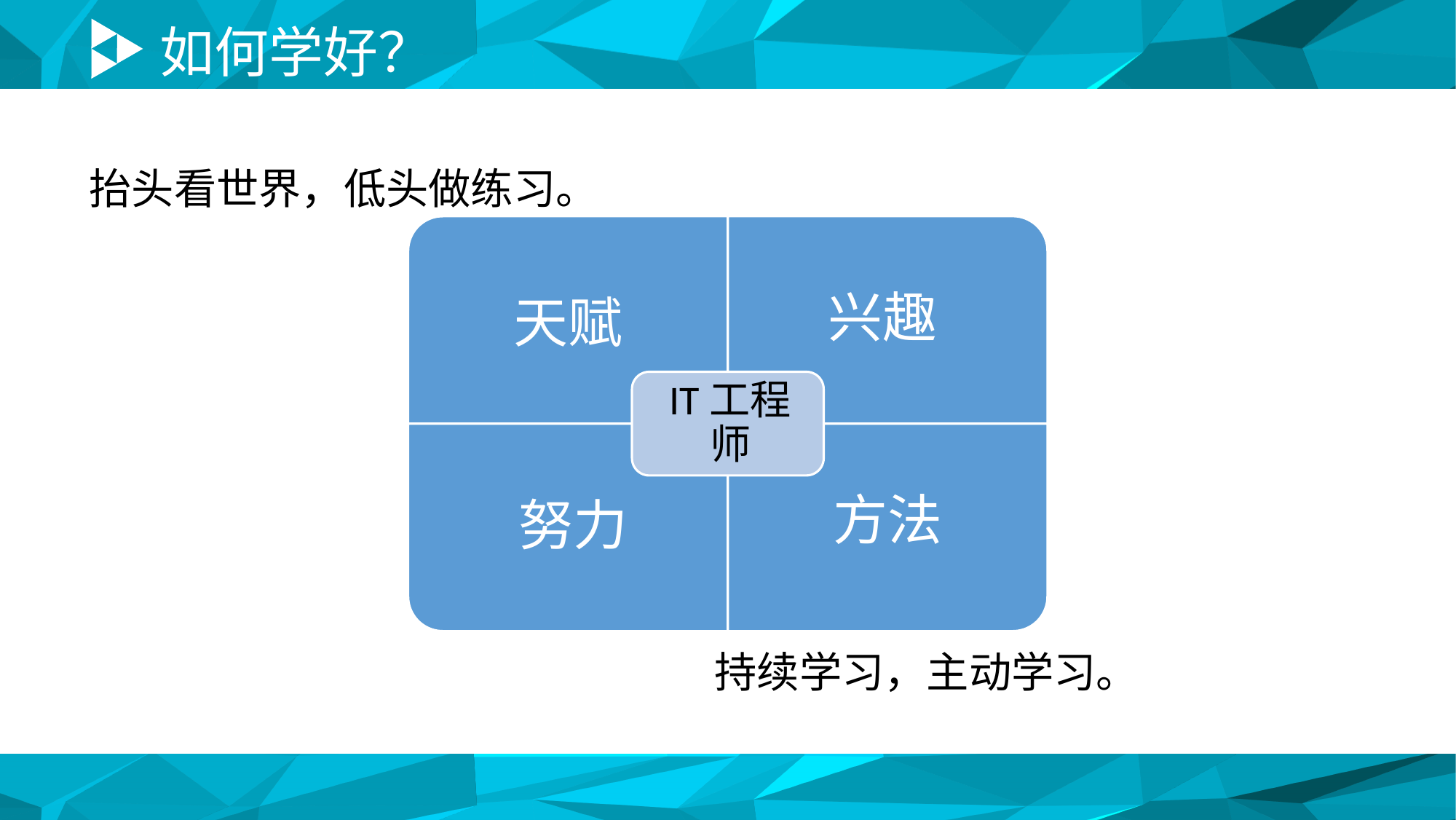

# 如何学好？
抬头看世界，低头做练习。

                                                                 持续学习，主动学习。

天赋
兴趣
努力
方法
IT工程师